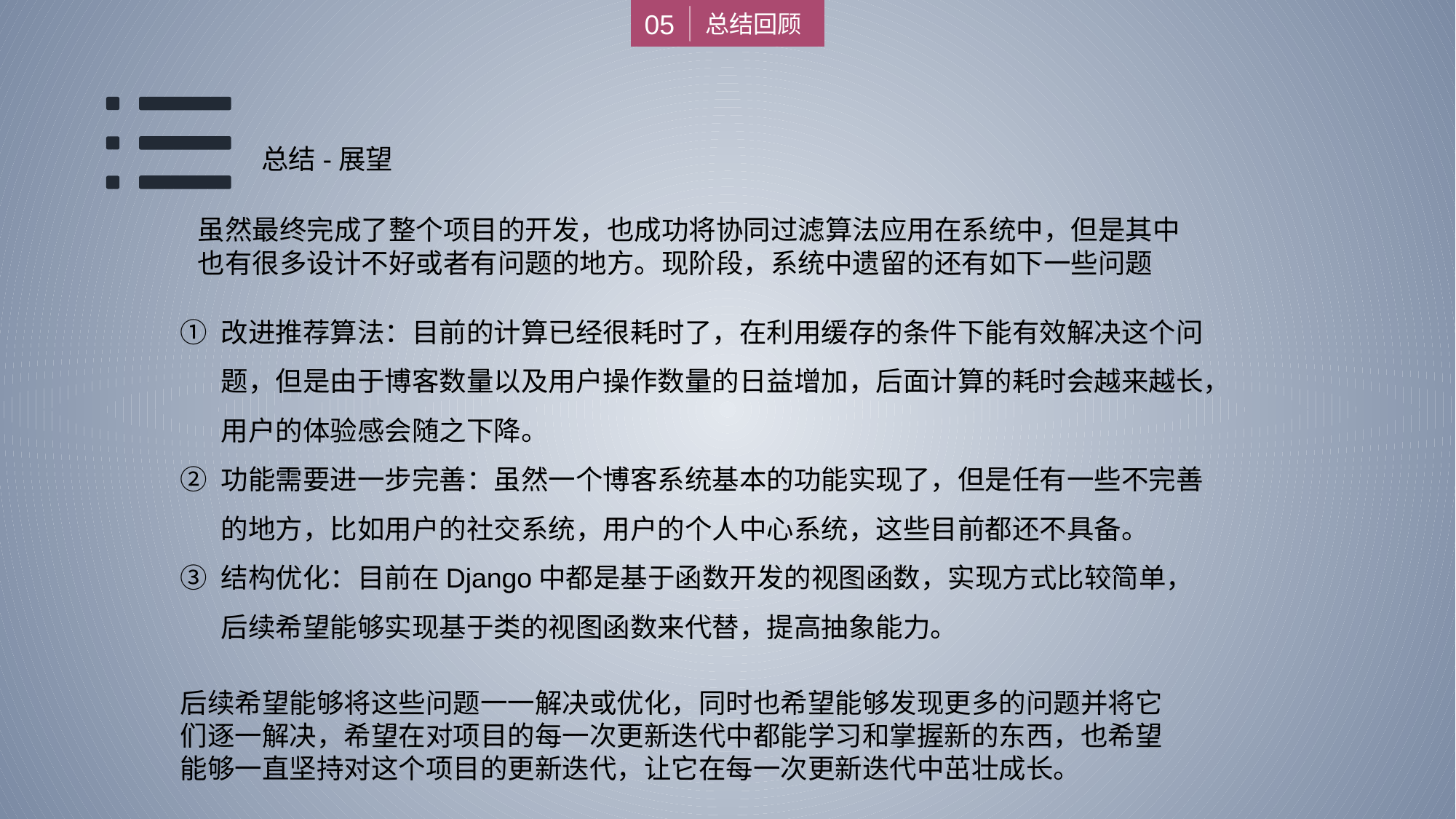

05
总结回顾

总结-展望
虽然最终完成了整个项目的开发，也成功将协同过滤算法应用在系统中，但是其中也有很多设计不好或者有问题的地方。现阶段，系统中遗留的还有如下一些问题
改进推荐算法：目前的计算已经很耗时了，在利用缓存的条件下能有效解决这个问题，但是由于博客数量以及用户操作数量的日益增加，后面计算的耗时会越来越长，用户的体验感会随之下降。
功能需要进一步完善：虽然一个博客系统基本的功能实现了，但是任有一些不完善的地方，比如用户的社交系统，用户的个人中心系统，这些目前都还不具备。
结构优化：目前在Django中都是基于函数开发的视图函数，实现方式比较简单，后续希望能够实现基于类的视图函数来代替，提高抽象能力。

后续希望能够将这些问题一一解决或优化，同时也希望能够发现更多的问题并将它们逐一解决，希望在对项目的每一次更新迭代中都能学习和掌握新的东西，也希望能够一直坚持对这个项目的更新迭代，让它在每一次更新迭代中茁壮成长。